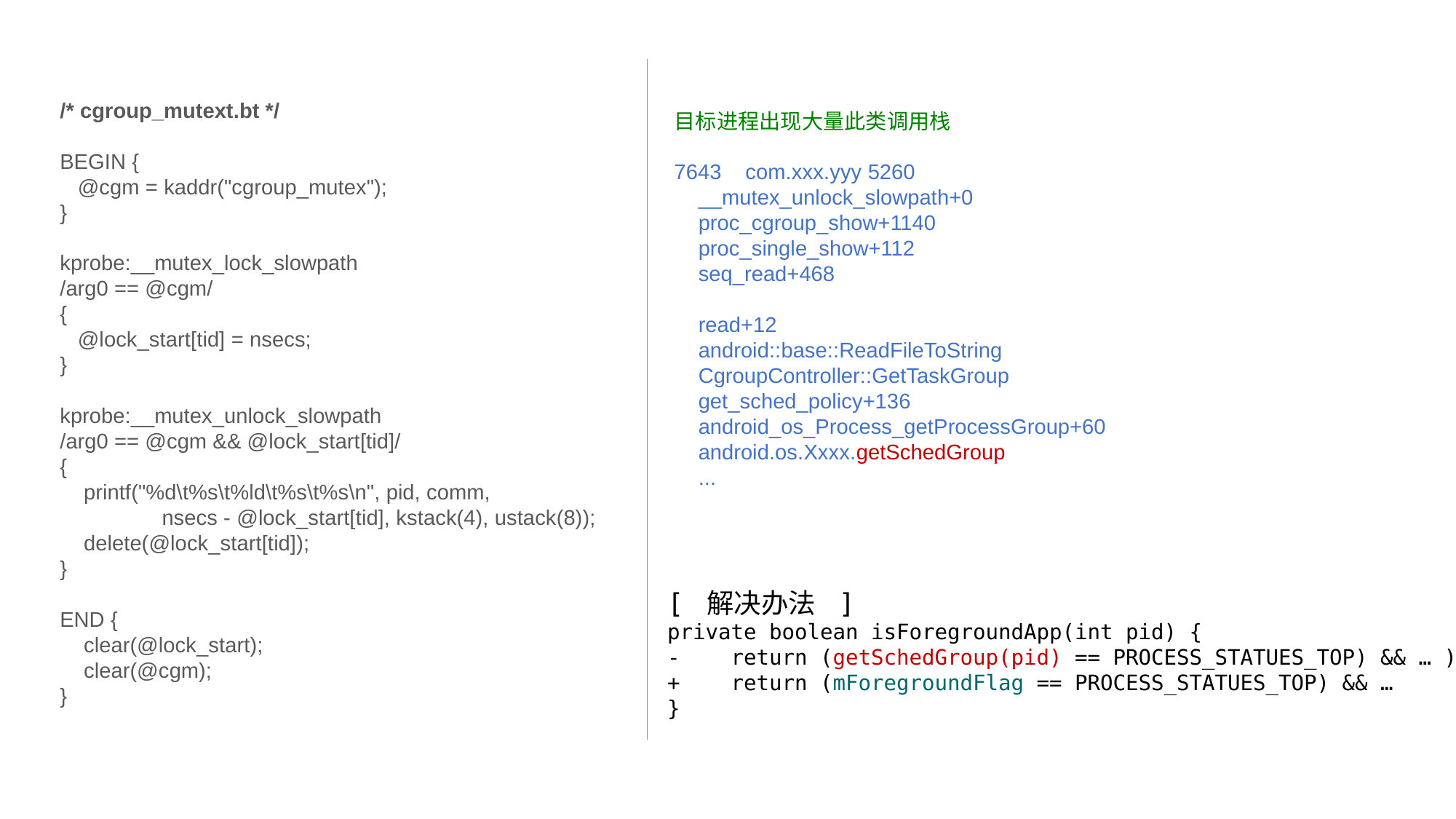

/* cgroup_mutext.bt */

BEGIN {
   @cgm = kaddr("cgroup_mutex");
}

kprobe:__mutex_lock_slowpath
/arg0 == @cgm/
{
   @lock_start[tid] = nsecs;
}

kprobe:__mutex_unlock_slowpath
/arg0 == @cgm && @lock_start[tid]/
{
    printf("%d\t%s\t%ld\t%s\t%s\n", pid, comm,
                 nsecs - @lock_start[tid], kstack(4), ustack(8));
    delete(@lock_start[tid]);
}

END {
    clear(@lock_start);
    clear(@cgm);
}
目标进程出现大量此类调用栈

7643    com.xxx.yyy 5260
    __mutex_unlock_slowpath+0
    proc_cgroup_show+1140
    proc_single_show+112
    seq_read+468

    read+12
    android::base::ReadFileToString
    CgroupController::GetTaskGroup
    get_sched_policy+136
    android_os_Process_getProcessGroup+60
    android.os.Xxxx.getSchedGroup
    ...
[ 解决办法 ]
private boolean isForegroundApp(int pid) {
-    return (getSchedGroup(pid) == PROCESS_STATUES_TOP) && … )
+    return (mForegroundFlag == PROCESS_STATUES_TOP) && …
}